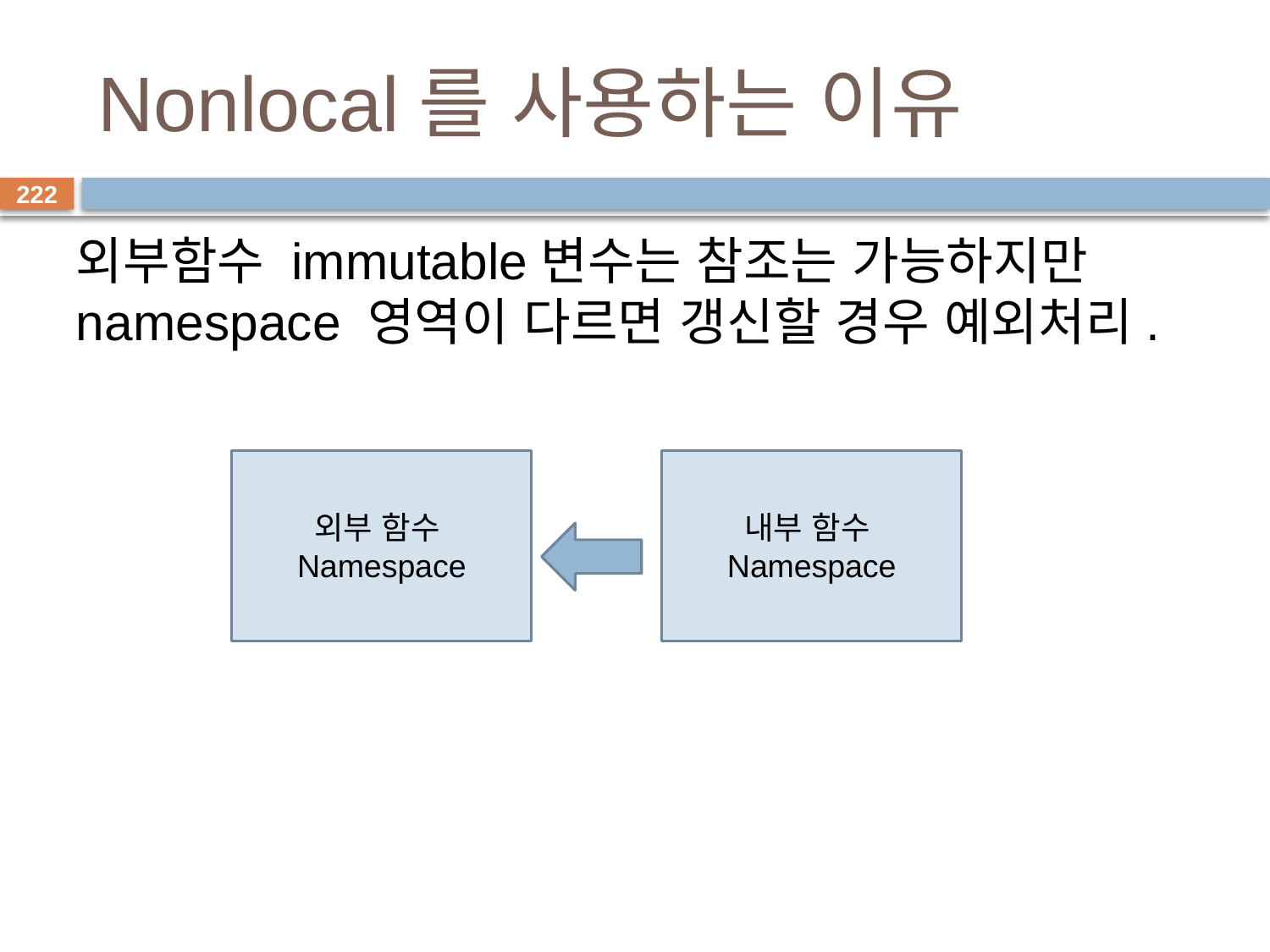

# Nonlocal를 사용하는 이유
222
외부함수 immutable변수는 참조는 가능하지만 namespace 영역이 다르면 갱신할 경우 예외처리.
외부 함수
Namespace
내부 함수
Namespace